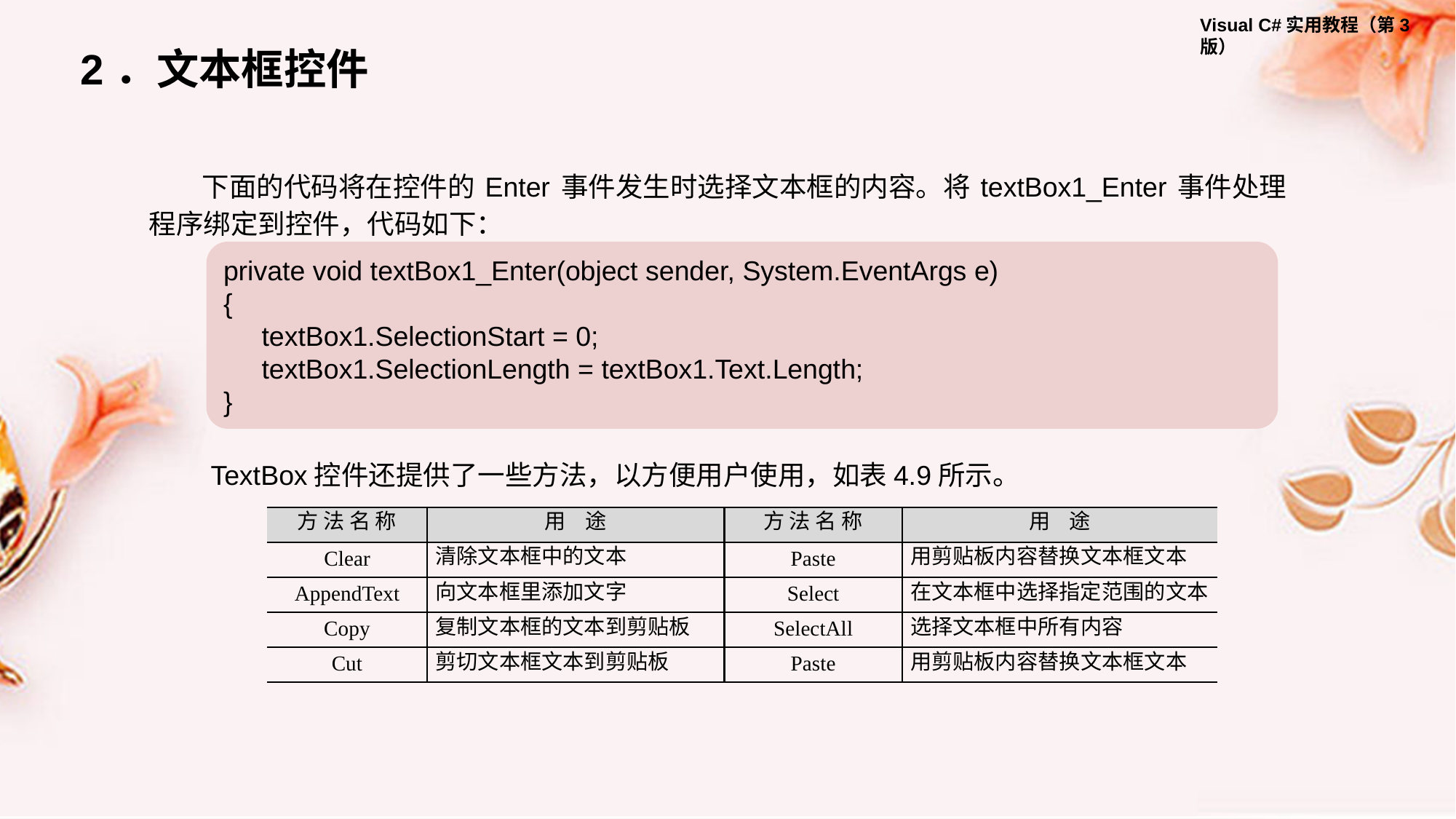

2．文本框控件
下面的代码将在控件的 Enter 事件发生时选择文本框的内容。将 textBox1_Enter 事件处理程序绑定到控件，代码如下：
private void textBox1_Enter(object sender, System.EventArgs e)
{
     textBox1.SelectionStart = 0;
     textBox1.SelectionLength = textBox1.Text.Length;
}
TextBox控件还提供了一些方法，以方便用户使用，如表4.9所示。
| 方 法 名 称 | 用 途 | 方 法 名 称 | 用 途 |
| --- | --- | --- | --- |
| Clear | 清除文本框中的文本 | Paste | 用剪贴板内容替换文本框文本 |
| AppendText | 向文本框里添加文字 | Select | 在文本框中选择指定范围的文本 |
| Copy | 复制文本框的文本到剪贴板 | SelectAll | 选择文本框中所有内容 |
| Cut | 剪切文本框文本到剪贴板 | Paste | 用剪贴板内容替换文本框文本 |